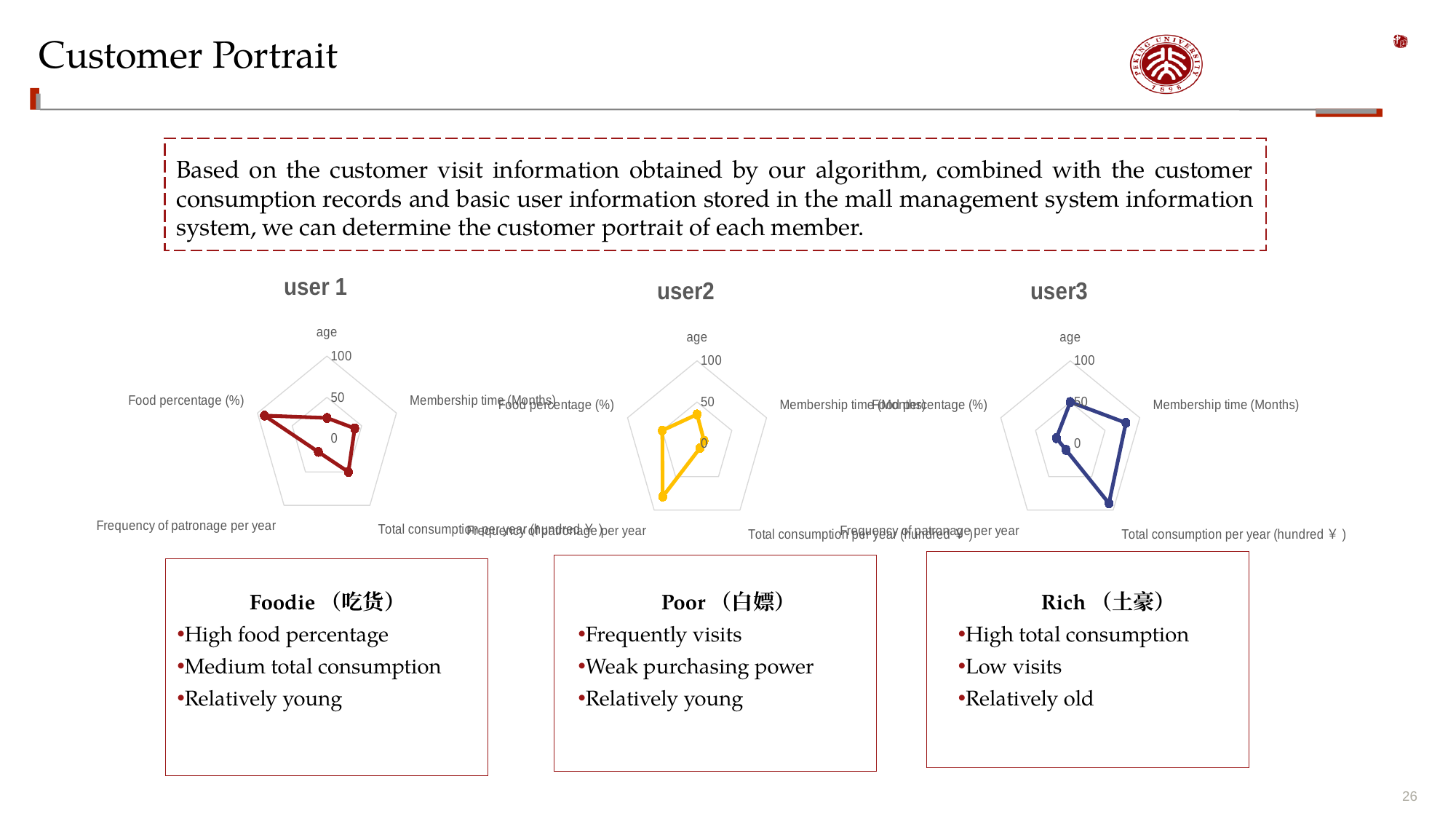

# Customer Portrait

Based on the customer visit information obtained by our algorithm, combined with the customer consumption records and basic user information stored in the mall management system information system, we can determine the customer portrait of each member.

### Chart:

| Category | user 1 |
|---|---|
| age | 25.0 |
| Membership time (Months) | 40.0 |
| Total consumption per year (hundred￥) | 50.0 |
| Frequency of patronage per year | 20.0 |
| Food percentage (%) | 90.0 |

### Chart:

| Category | user2 |
|---|---|
| age | 35.0 |
| Membership time (Months) | 10.0 |
| Total consumption per year (hundred￥) | 7.0 |
| Frequency of patronage per year | 80.0 |
| Food percentage (%) | 50.0 |

### Chart:

| Category | user3 |
|---|---|
| age | 50.0 |
| Membership time (Months) | 80.0 |
| Total consumption per year (hundred￥) | 90.0 |
| Frequency of patronage per year | 10.0 |
| Food percentage (%) | 20.0 |

Foodie（吃货）
High food percentage
Medium total consumption
Relatively young

Poor（白嫖）
Frequently visits
Weak purchasing power
Relatively young

Rich（土豪）
High total consumption
Low visits
Relatively old